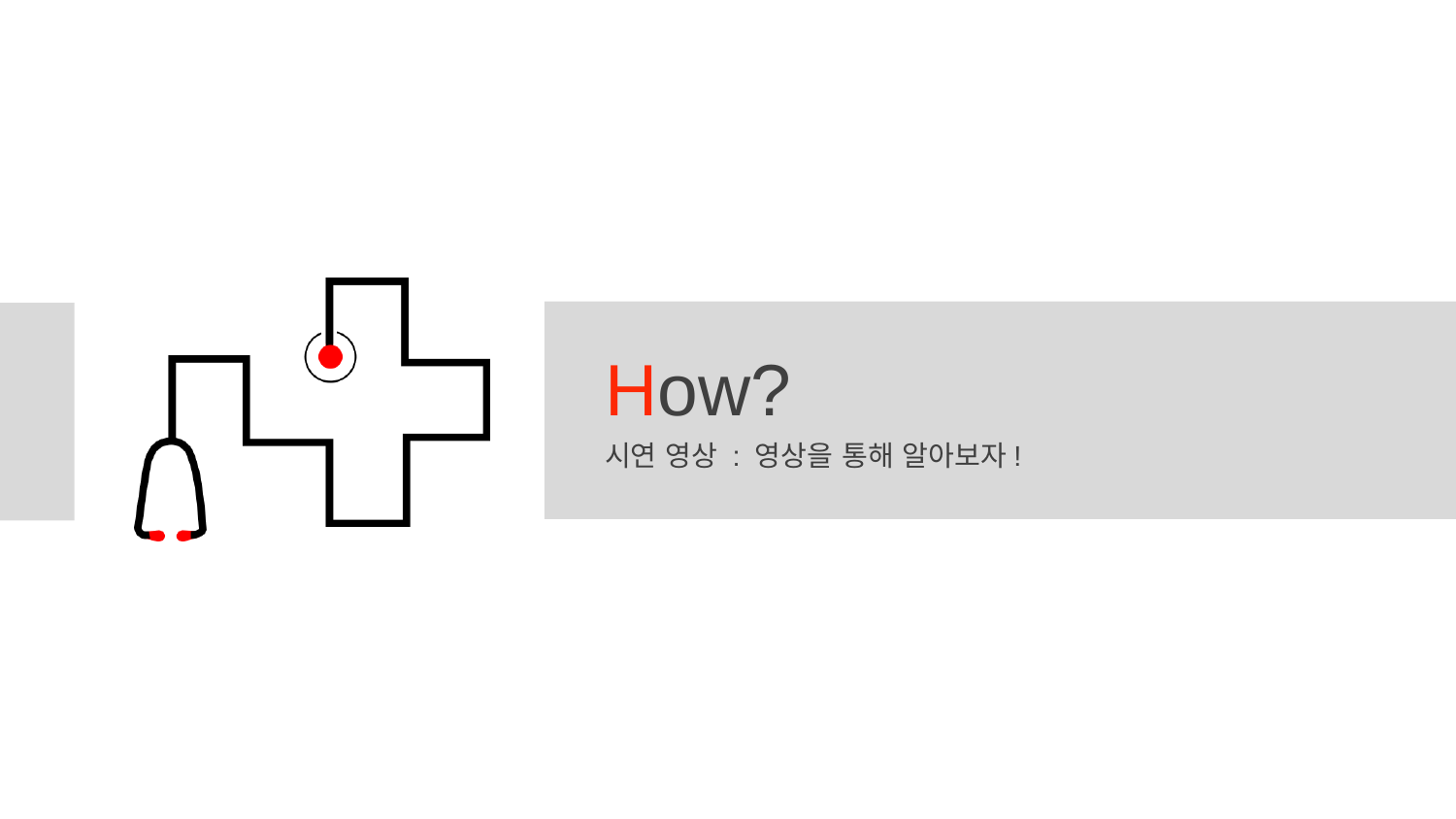

How?
시연 영상 : 영상을 통해 알아보자!